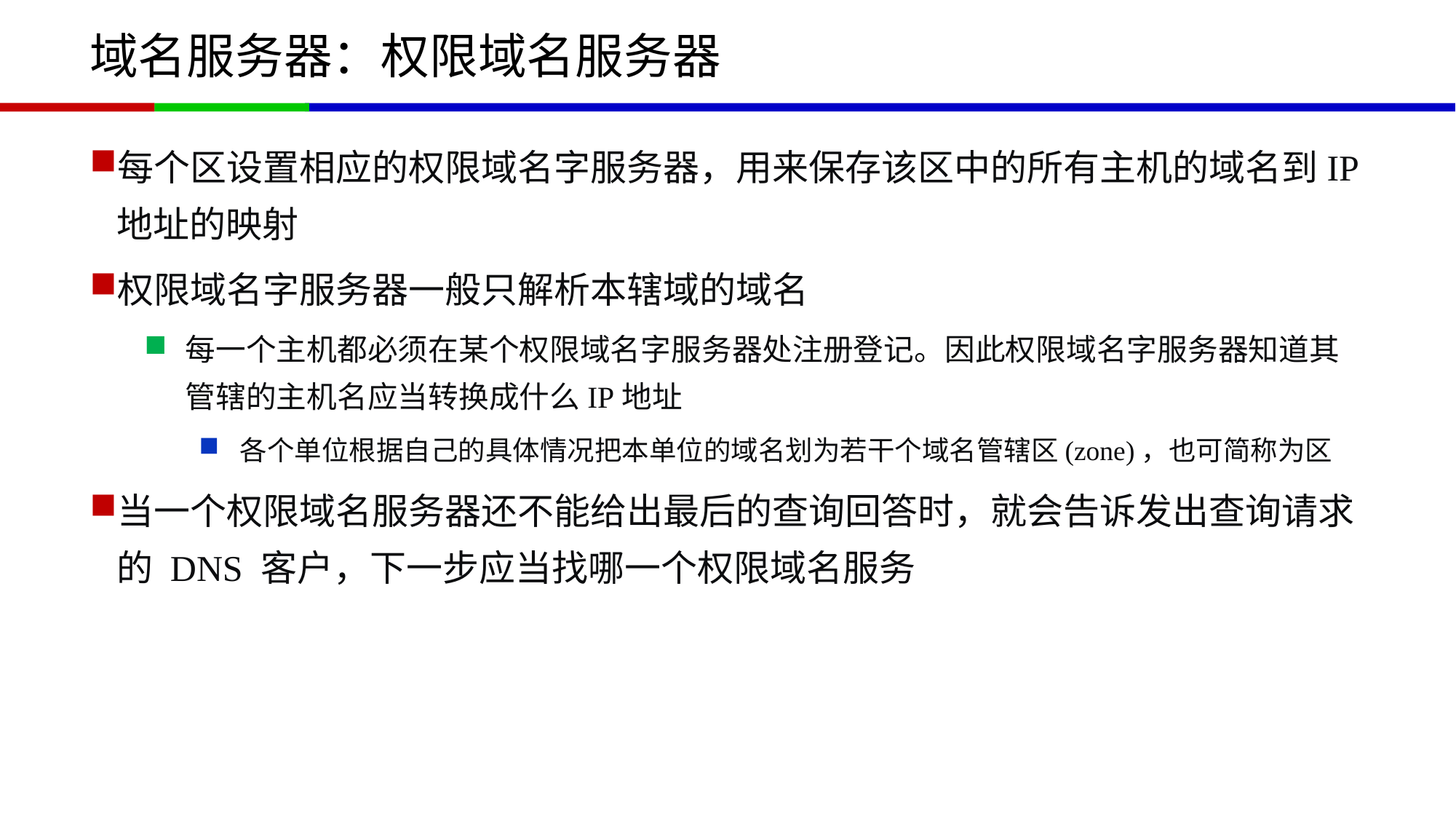

# 域名服务器：权限域名服务器
每个区设置相应的权限域名字服务器，用来保存该区中的所有主机的域名到IP地址的映射
权限域名字服务器一般只解析本辖域的域名
每一个主机都必须在某个权限域名字服务器处注册登记。因此权限域名字服务器知道其管辖的主机名应当转换成什么IP地址
各个单位根据自己的具体情况把本单位的域名划为若干个域名管辖区(zone)，也可简称为区
当一个权限域名服务器还不能给出最后的查询回答时，就会告诉发出查询请求的 DNS 客户，下一步应当找哪一个权限域名服务
36